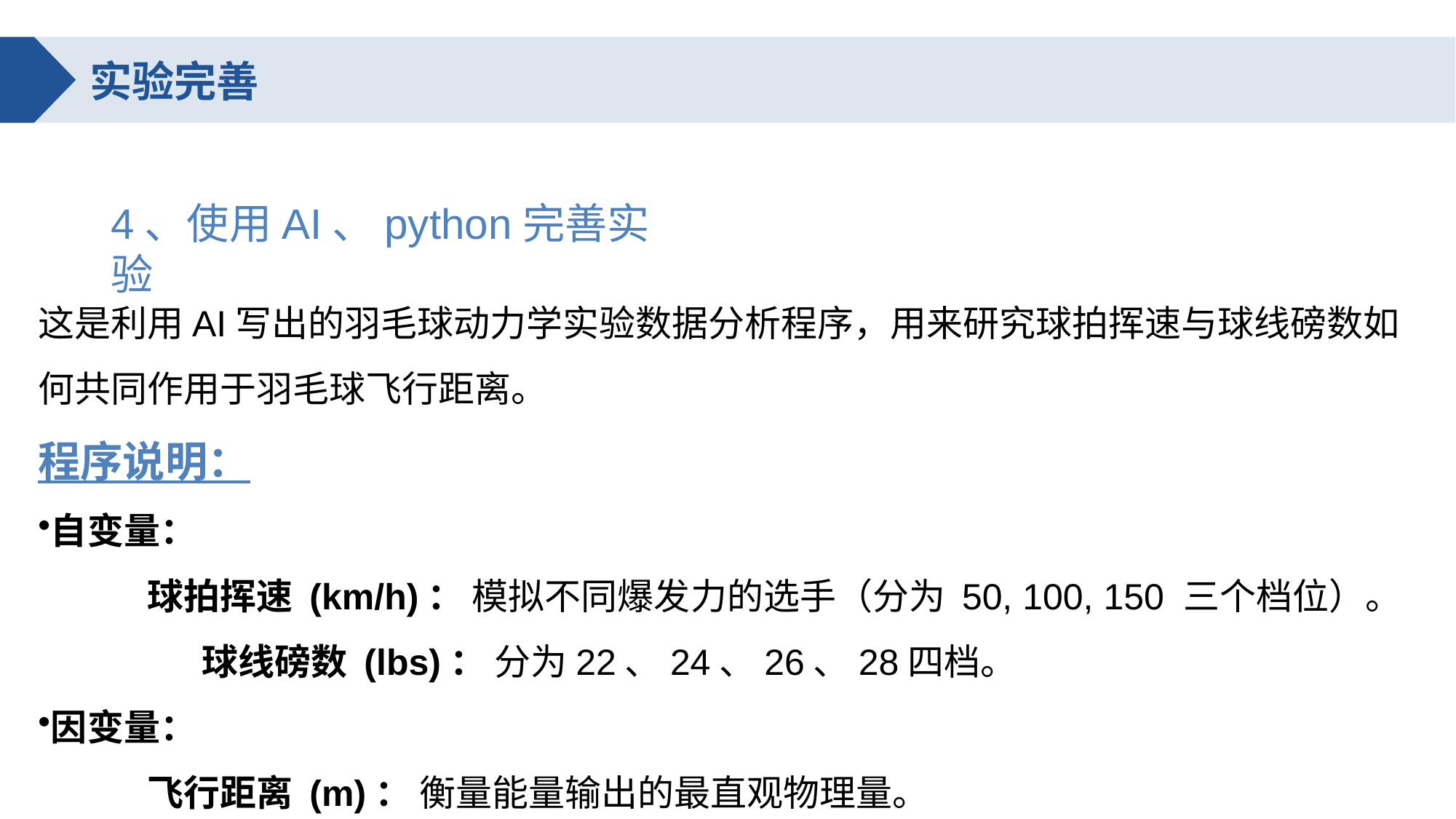

实验完善
4、使用AI、python完善实验
这是利用AI写出的羽毛球动力学实验数据分析程序，用来研究球拍挥速与球线磅数如何共同作用于羽毛球飞行距离。
程序说明：
自变量：
	球拍挥速 (km/h)： 模拟不同爆发力的选手（分为 50, 100, 150 三个档位）。
	球线磅数 (lbs)： 分为22、24、26、28四档。
因变量：
	飞行距离 (m)： 衡量能量输出的最直观物理量。